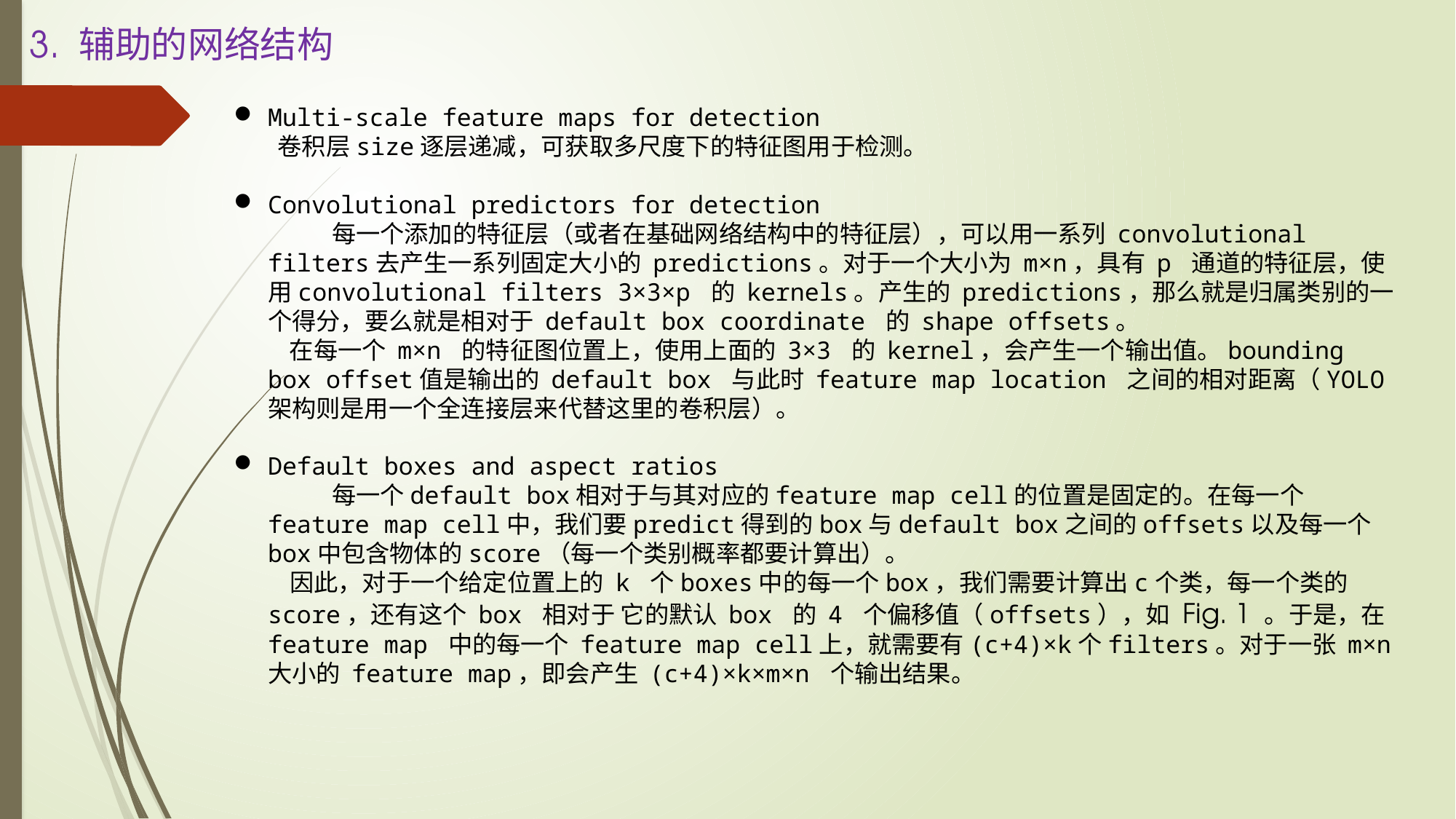

3. 辅助的网络结构
Multi-scale feature maps for detection
       卷积层size逐层递减，可获取多尺度下的特征图用于检测。

Convolutional predictors for detection
    每一个添加的特征层（或者在基础网络结构中的特征层），可以用一系列 convolutional filters去产生一系列固定大小的 predictions。对于一个大小为 m×n，具有 p 通道的特征层，使用convolutional filters 3×3×p 的 kernels。产生的 predictions，那么就是归属类别的一个得分，要么就是相对于 default box coordinate 的 shape offsets。
    在每一个 m×n 的特征图位置上，使用上面的 3×3 的 kernel，会产生一个输出值。bounding box offset值是输出的 default box 与此时 feature map location 之间的相对距离（YOLO 架构则是用一个全连接层来代替这里的卷积层）。

Default boxes and aspect ratios
    每一个default box相对于与其对应的feature map cell的位置是固定的。在每一个 feature map cell中，我们要predict得到的box与default box之间的offsets以及每一个box中包含物体的score（每一个类别概率都要计算出）。
    因此，对于一个给定位置上的 k 个boxes中的每一个box，我们需要计算出c个类，每一个类的 score，还有这个 box 相对于 它的默认 box 的 4 个偏移值（offsets），如 Fig. 1 。于是，在 feature map 中的每一个 feature map cell上，就需要有(c+4)×k个filters。对于一张 m×n 大小的 feature map，即会产生 (c+4)×k×m×n 个输出结果。